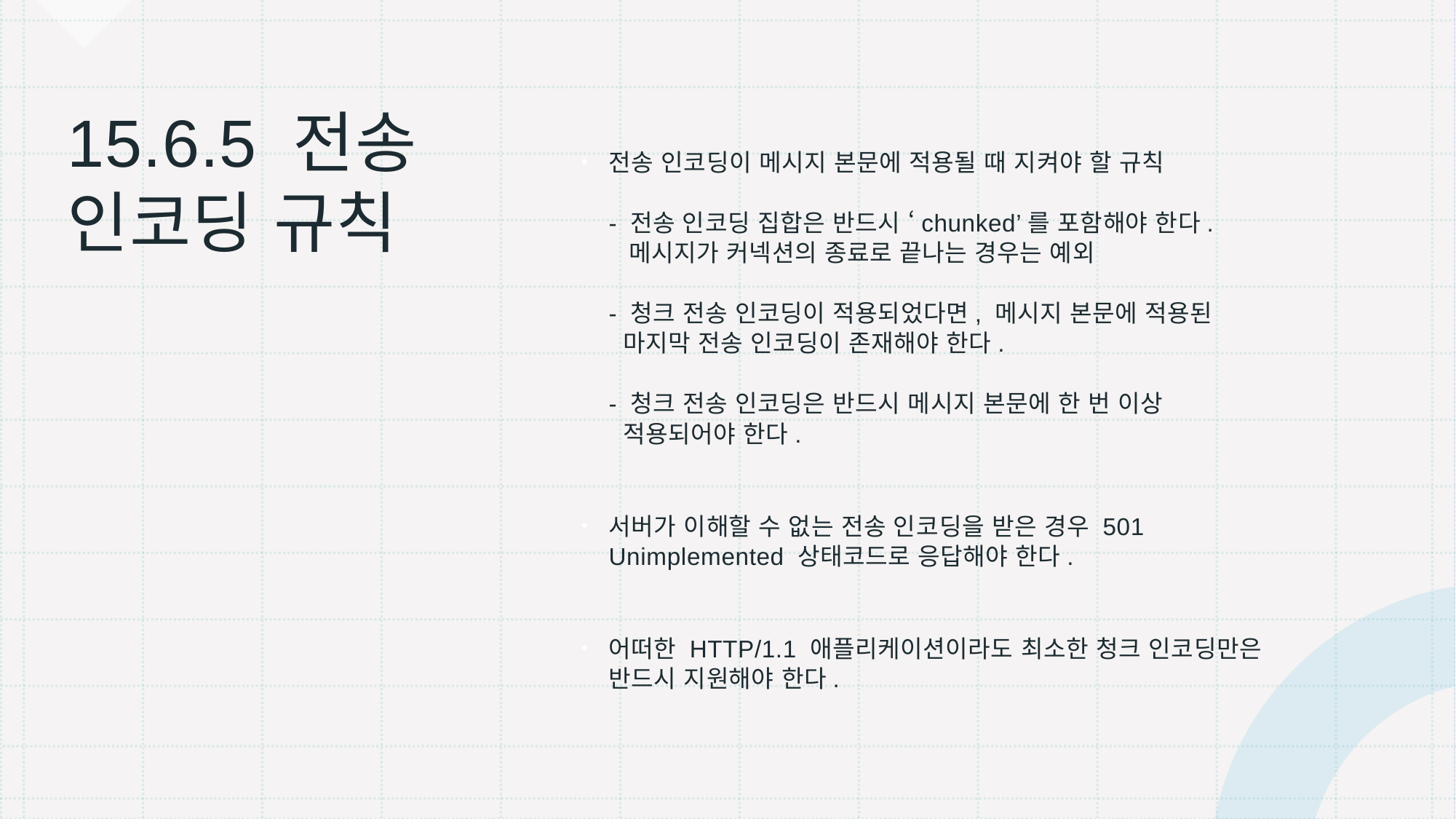

전송 인코딩이 메시지 본문에 적용될 때 지켜야 할 규칙
- 전송 인코딩 집합은 반드시 ‘chunked’를 포함해야 한다.
  메시지가 커넥션의 종료로 끝나는 경우는 예외
- 청크 전송 인코딩이 적용되었다면, 메시지 본문에 적용된
  마지막 전송 인코딩이 존재해야 한다.
- 청크 전송 인코딩은 반드시 메시지 본문에 한 번 이상
  적용되어야 한다.

서버가 이해할 수 없는 전송 인코딩을 받은 경우 501 Unimplemented 상태코드로 응답해야 한다.

어떠한 HTTP/1.1 애플리케이션이라도 최소한 청크 인코딩만은 반드시 지원해야 한다.
# 15.6.5 전송 인코딩 규칙